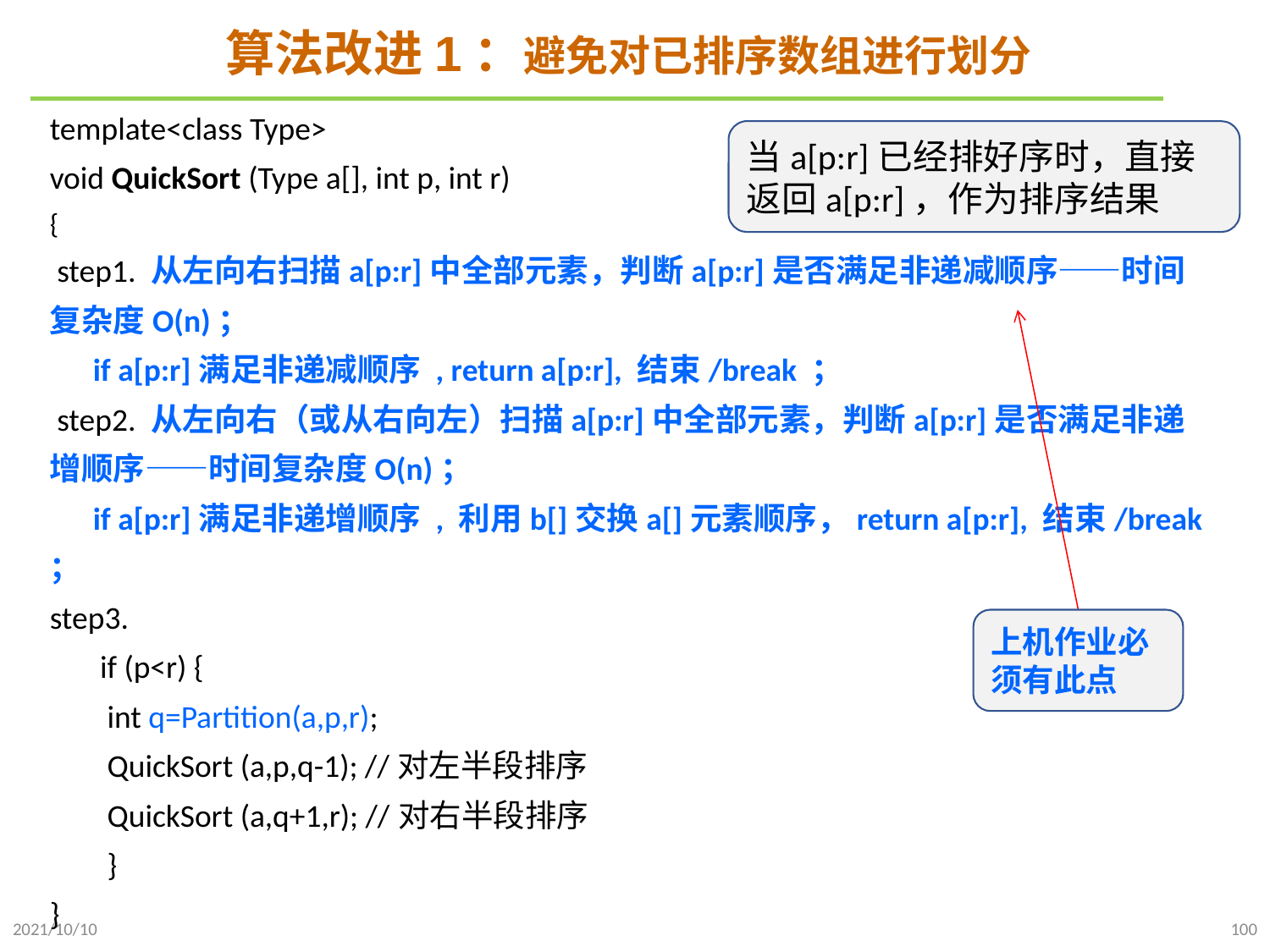

# 算法改进1：避免对已排序数组进行划分
template<class Type>
void QuickSort (Type a[], int p, int r)
{
 step1. 从左向右扫描a[p:r]中全部元素，判断a[p:r]是否满足非递减顺序——时间复杂度O(n)；
      if a[p:r]满足非递减顺序 , return a[p:r], 结束/break ；
 step2. 从左向右（或从右向左）扫描a[p:r]中全部元素，判断a[p:r]是否满足非递增顺序——时间复杂度O(n)；
      if a[p:r]满足非递增顺序 , 利用b[]交换a[]元素顺序，return a[p:r], 结束/break ；
step3.
       if (p<r) {
        int q=Partition(a,p,r);
        QuickSort (a,p,q-1); //对左半段排序
        QuickSort (a,q+1,r); //对右半段排序
        }
}
当a[p:r]已经排好序时，直接返回a[p:r]，作为排序结果
上机作业必须有此点

2021/10/10
100